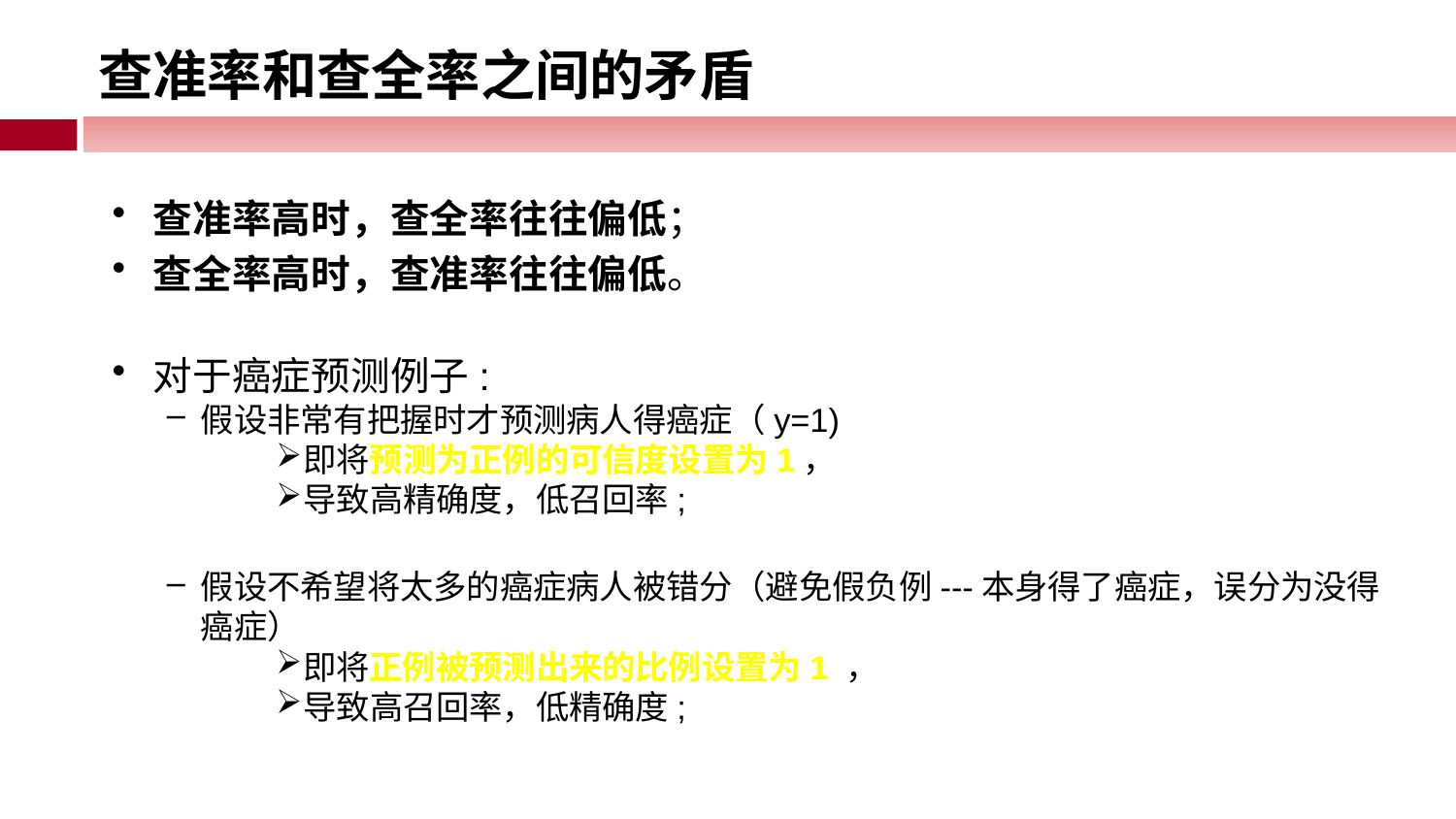

# 查准率和查全率之间的矛盾
查准率高时，查全率往往偏低；
查全率高时，查准率往往偏低。

对于癌症预测例子:
假设非常有把握时才预测病人得癌症（y=1)
即将预测为正例的可信度设置为1，
导致高精确度，低召回率;

假设不希望将太多的癌症病人被错分（避免假负例---本身得了癌症，误分为没得癌症）
即将正例被预测出来的比例设置为1 ，
导致高召回率，低精确度;